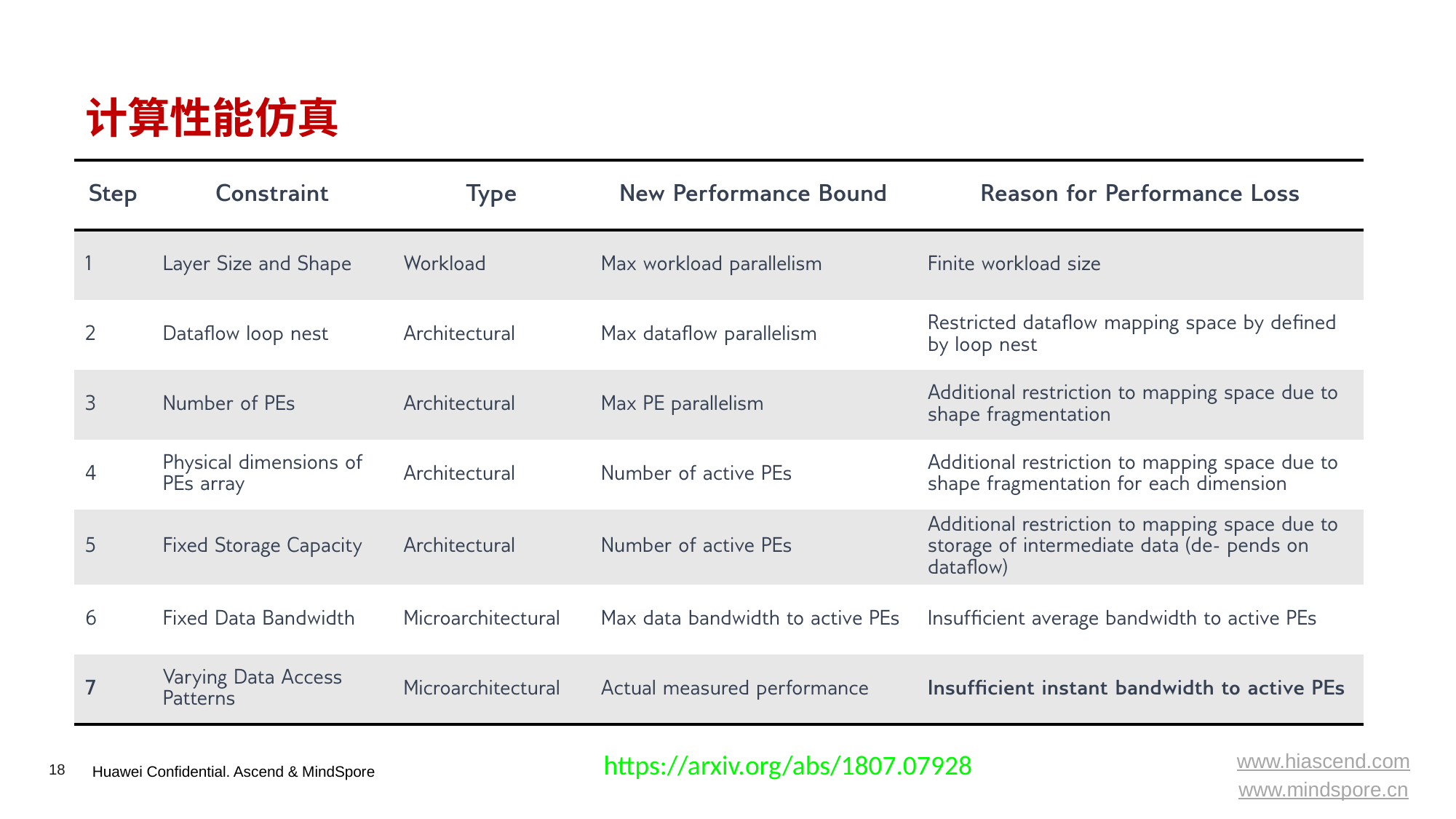

# 计算性能仿真
| Step | Constraint | Type | New Performance Bound | Reason for Performance Loss |
| --- | --- | --- | --- | --- |
| 1 | Layer Size and Shape | Workload | Max workload parallelism | Finite workload size |
| 2 | Dataﬂow loop nest | Architectural | Max dataﬂow parallelism | Restricted dataﬂow mapping space by deﬁned by loop nest |
| 3 | Number of PEs | Architectural | Max PE parallelism | Additional restriction to mapping space due to shape fragmentation |
| 4 | Physical dimensions of PEs array | Architectural | Number of active PEs | Additional restriction to mapping space due to shape fragmentation for each dimension |
| 5 | Fixed Storage Capacity | Architectural | Number of active PEs | Additional restriction to mapping space due to storage of intermediate data (de- pends on dataﬂow) |
| 6 | Fixed Data Bandwidth | Microarchitectural | Max data bandwidth to active PEs | Insufﬁcient average bandwidth to active PEs |
| 7 | Varying Data Access Patterns | Microarchitectural | Actual measured performance | Insufﬁcient instant bandwidth to active PEs |
https://arxiv.org/abs/1807.07928